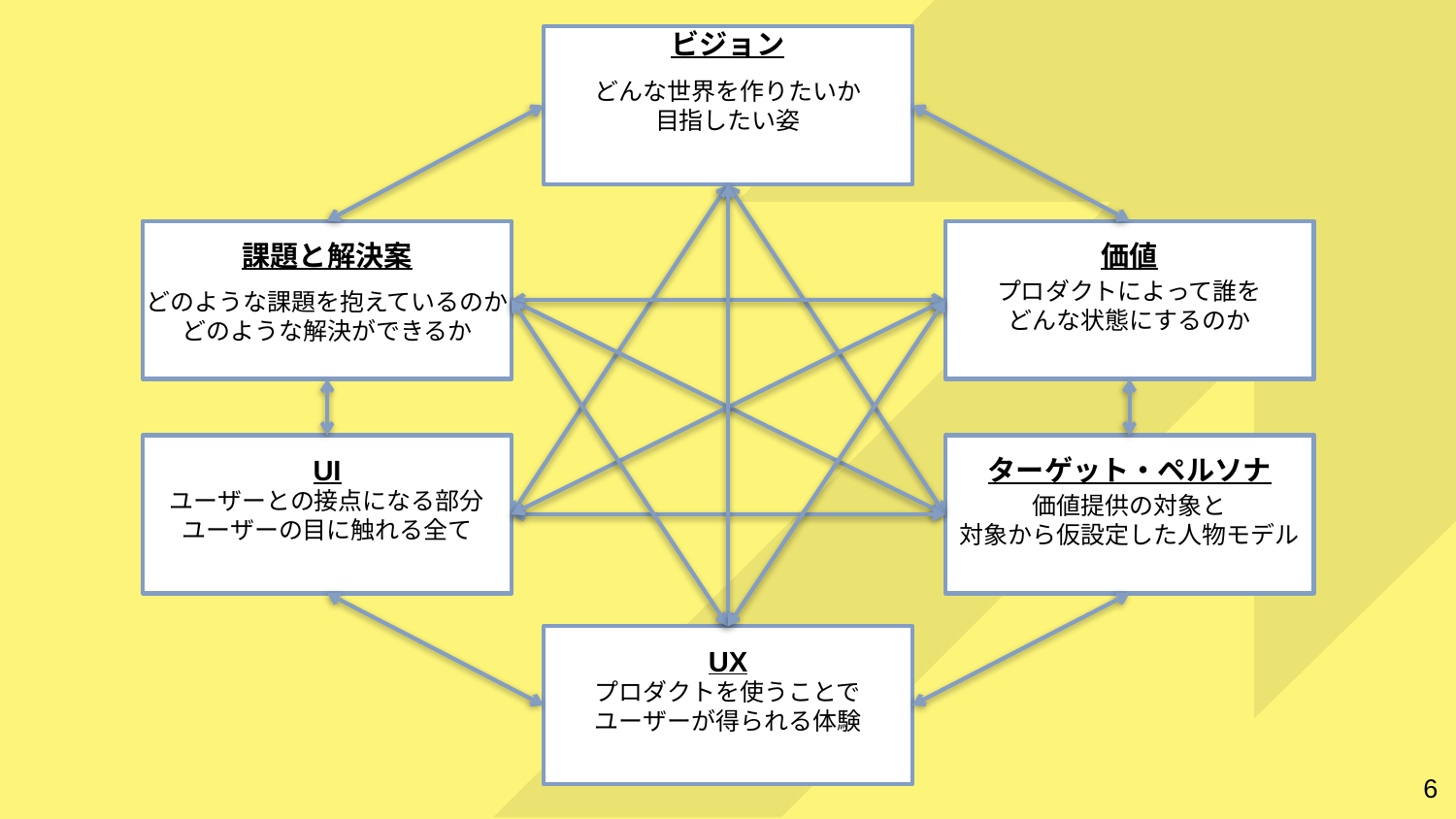

ビジョン
どんな世界を作りたいか
目指したい姿
課題と解決案
どのような課題を抱えているのか
どのような解決ができるか
価値
プロダクトによって誰を
どんな状態にするのか
UI
ユーザーとの接点になる部分
ユーザーの目に触れる全て

ターゲット・ペルソナ
価値提供の対象と
対象から仮設定した人物モデル
UX
プロダクトを使うことで
ユーザーが得られる体験

6